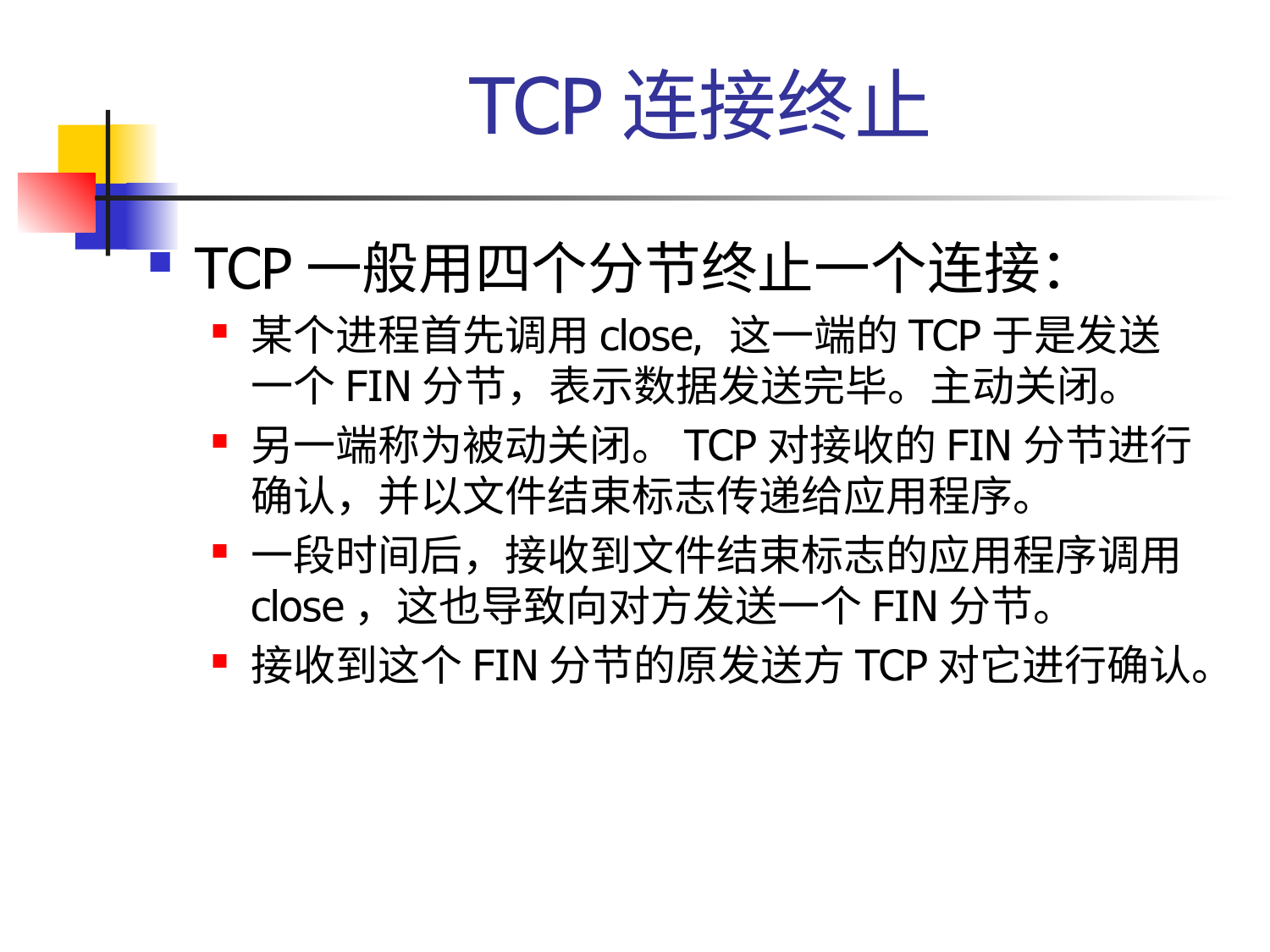

# TCP连接终止
TCP一般用四个分节终止一个连接：
某个进程首先调用close, 这一端的TCP于是发送一个FIN分节，表示数据发送完毕。主动关闭。
另一端称为被动关闭。TCP对接收的FIN分节进行确认，并以文件结束标志传递给应用程序。
一段时间后，接收到文件结束标志的应用程序调用close，这也导致向对方发送一个FIN分节。
接收到这个FIN分节的原发送方TCP对它进行确认。